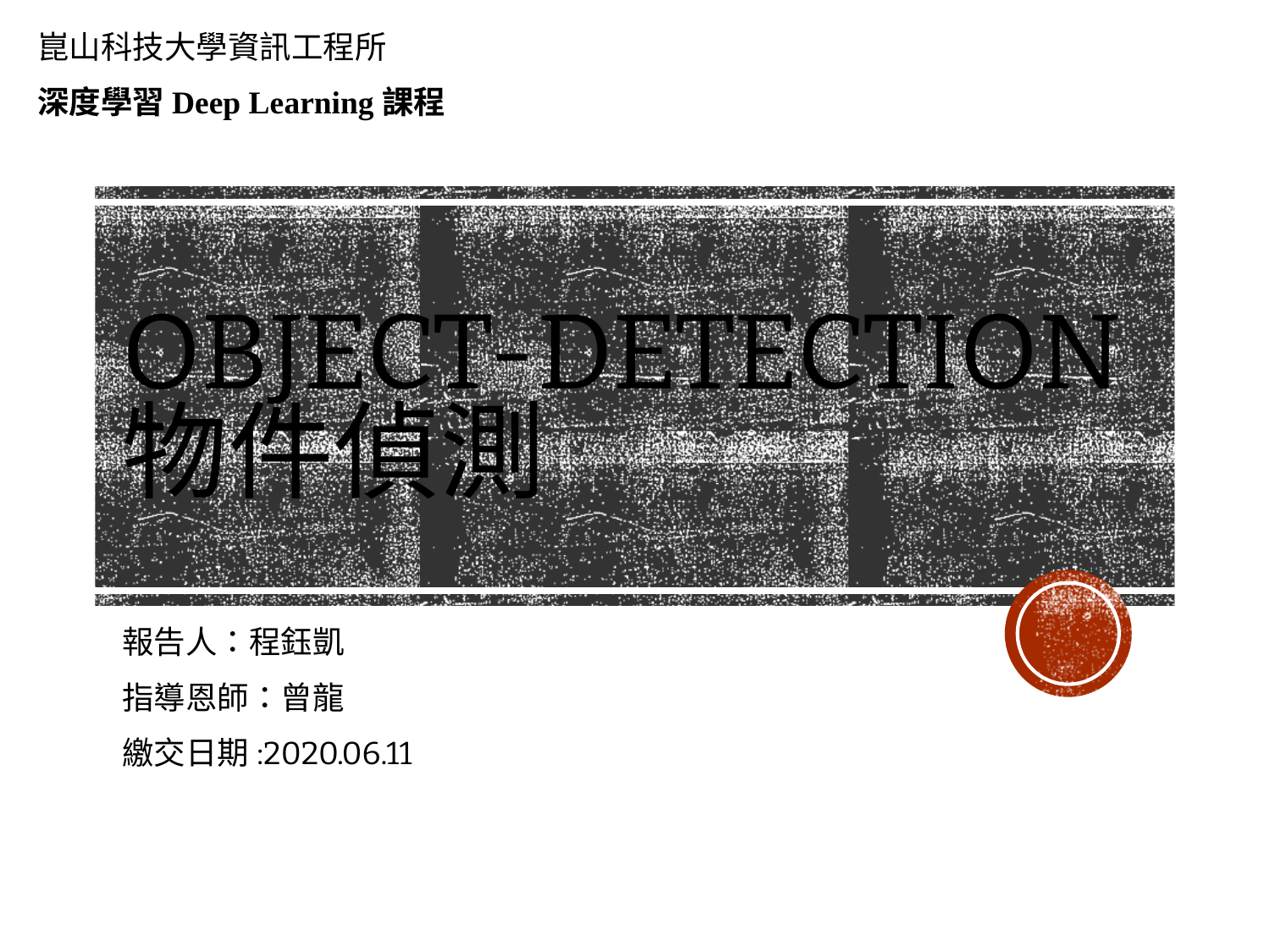

崑山科技大學資訊工程所
深度學習Deep Learning課程
# Object-Detection 物件偵測
報告人：程鈺凱
指導恩師：曾龍
繳交日期:2020.06.11